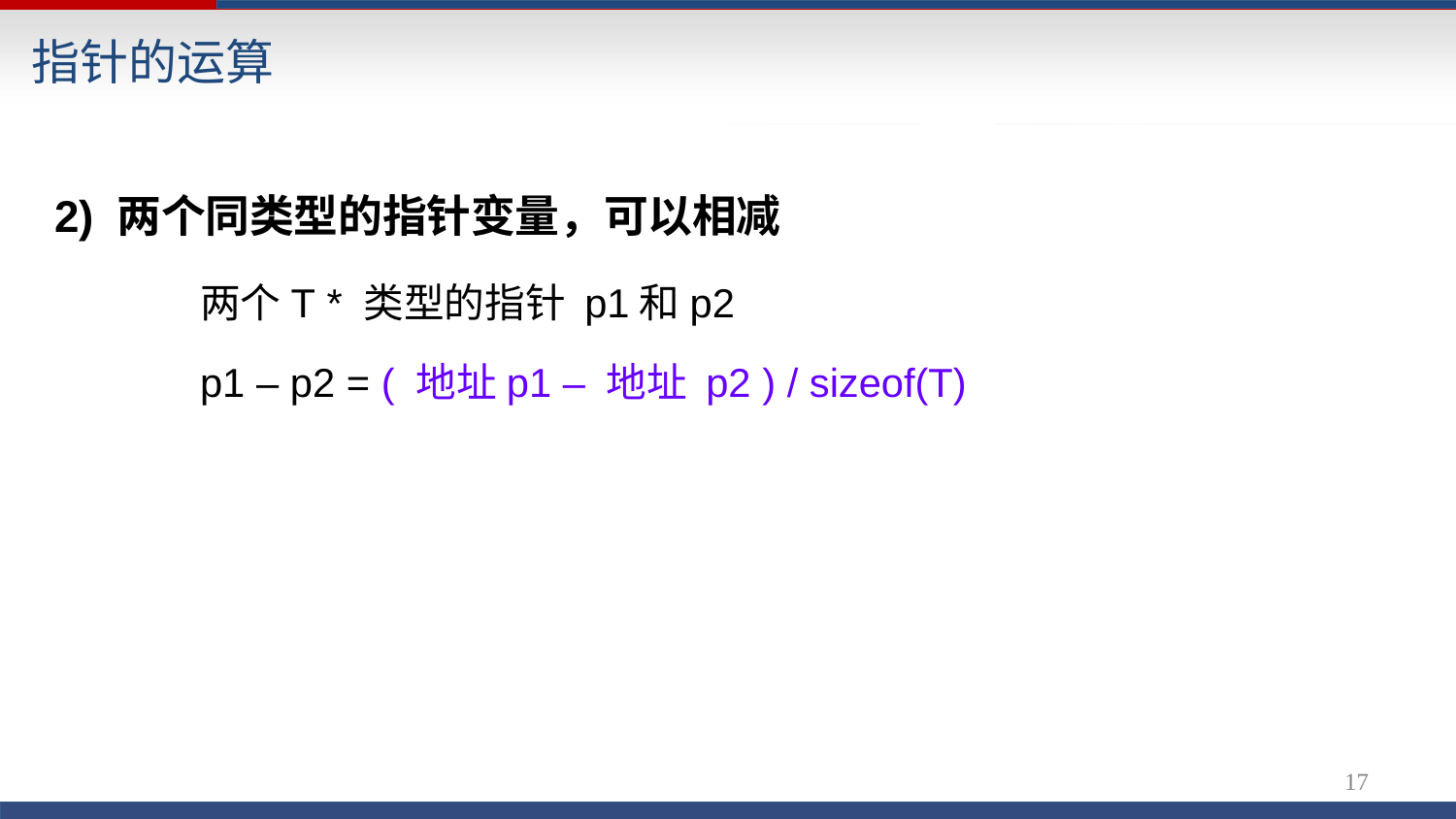

# 指针的运算
2) 两个同类型的指针变量，可以相减

两个T * 类型的指针 p1和p2

p1 – p2 = ( 地址p1 – 地址 p2 ) / sizeof(T)
17